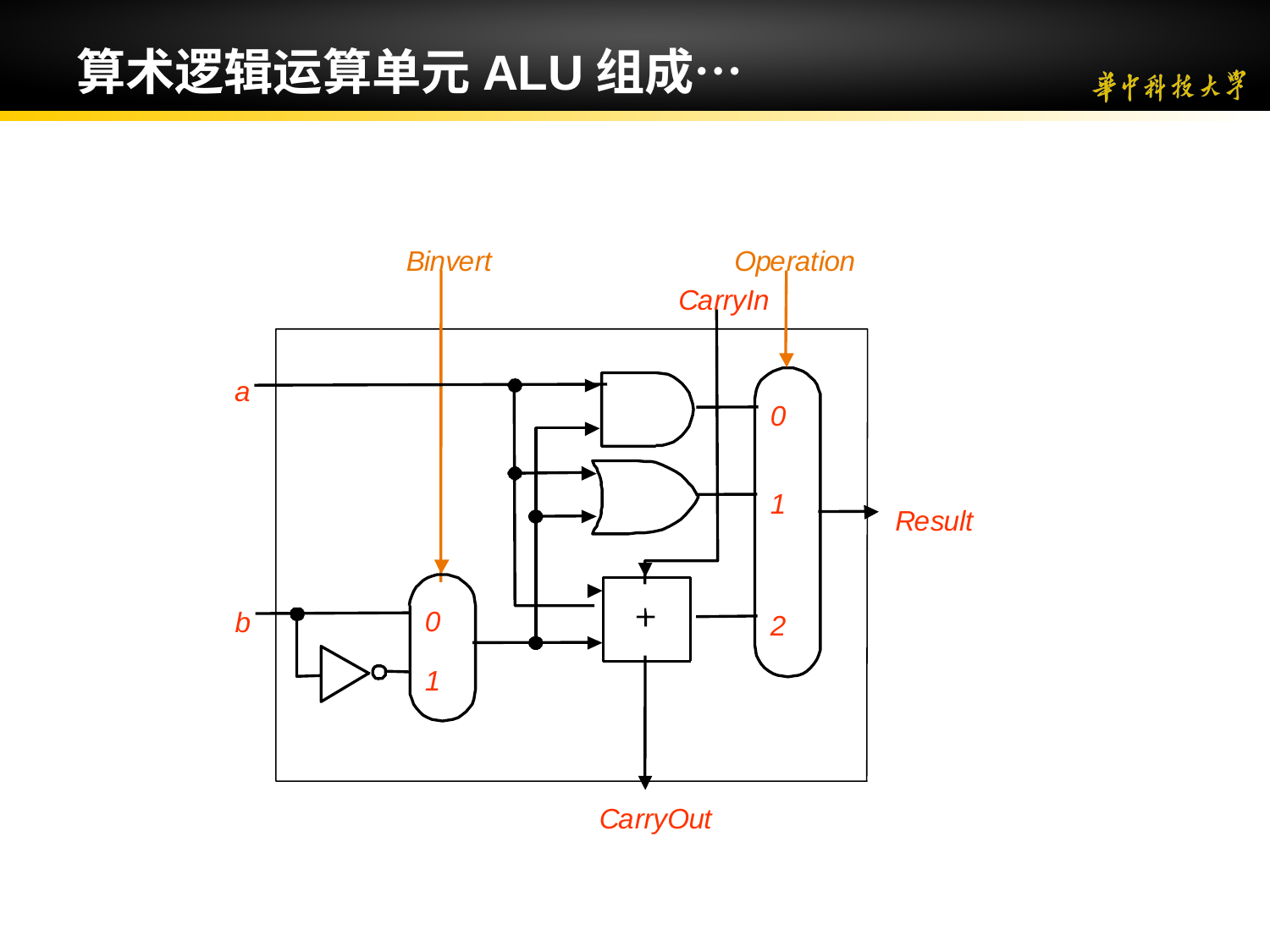

算术逻辑运算单元ALU组成…
B
i
n
v
e
r
t
O
p
e
r
a
t
i
o
n

C
a
r
r
y
I
n

a

0

1

R
e
s
u
l
t

0
b
2

1

C
a
r
r
y
O
u
t